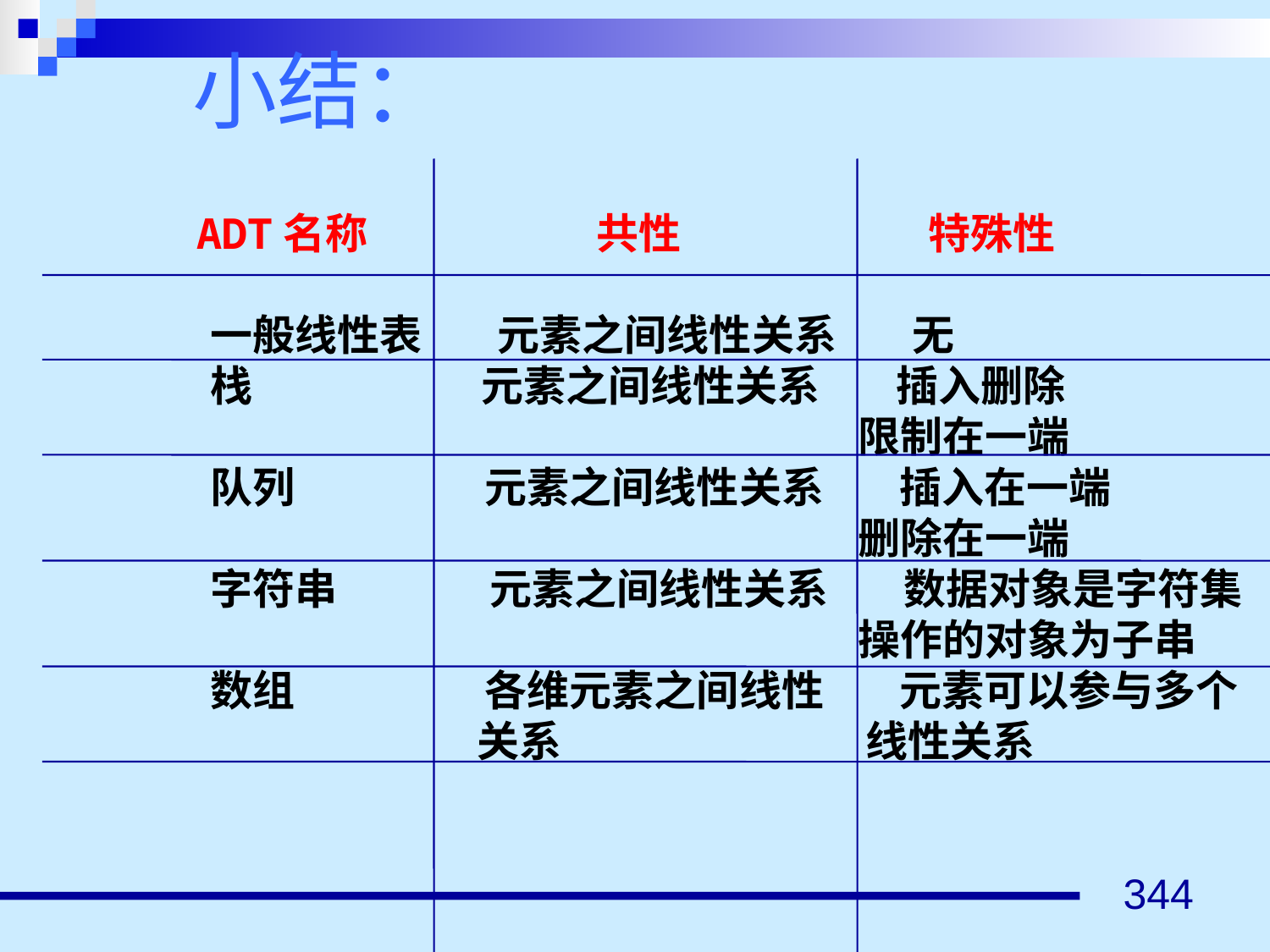

小结：

      ADT名称                        共性                          特殊性

       一般线性表        元素之间线性关系        无
       栈                        元素之间线性关系        插入删除
                                                                           限制在一端
       队列                    元素之间线性关系        插入在一端
                                                                           删除在一端
       字符串                元素之间线性关系        数据对象是字符集
                                                                           操作的对象为子串
       数组                    各维元素之间线性        元素可以参与多个
                                   关系                                线性关系

344